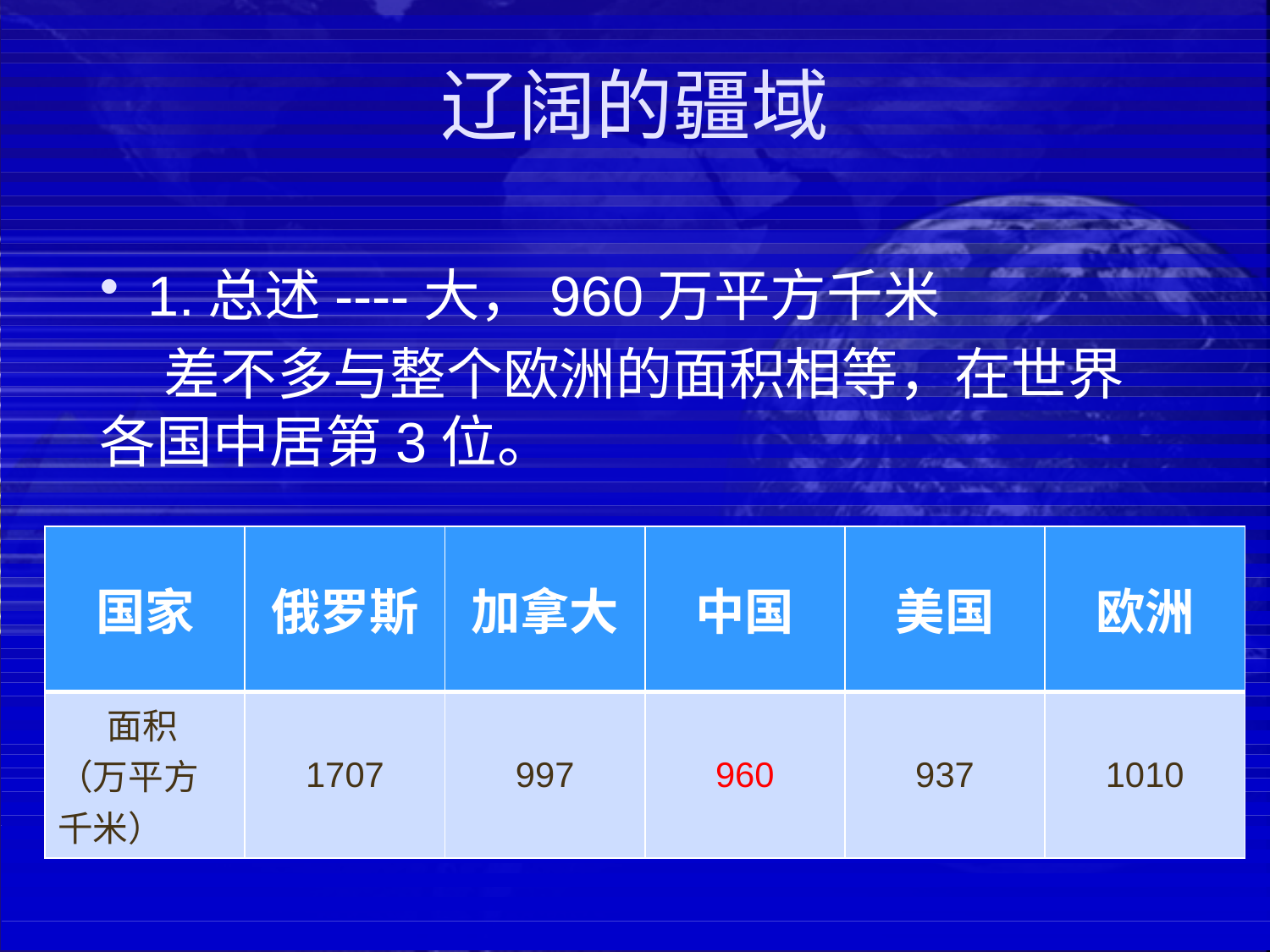

# 辽阔的疆域
1.总述----大，960万平方千米
    差不多与整个欧洲的面积相等，在世界各国中居第3位。

| 国家 | 俄罗斯 | 加拿大 | 中国 | 美国 | 欧洲 |
| --- | --- | --- | --- | --- | --- |
| 面积 （万平方千米） | 1707 | 997 | 960 | 937 | 1010 |